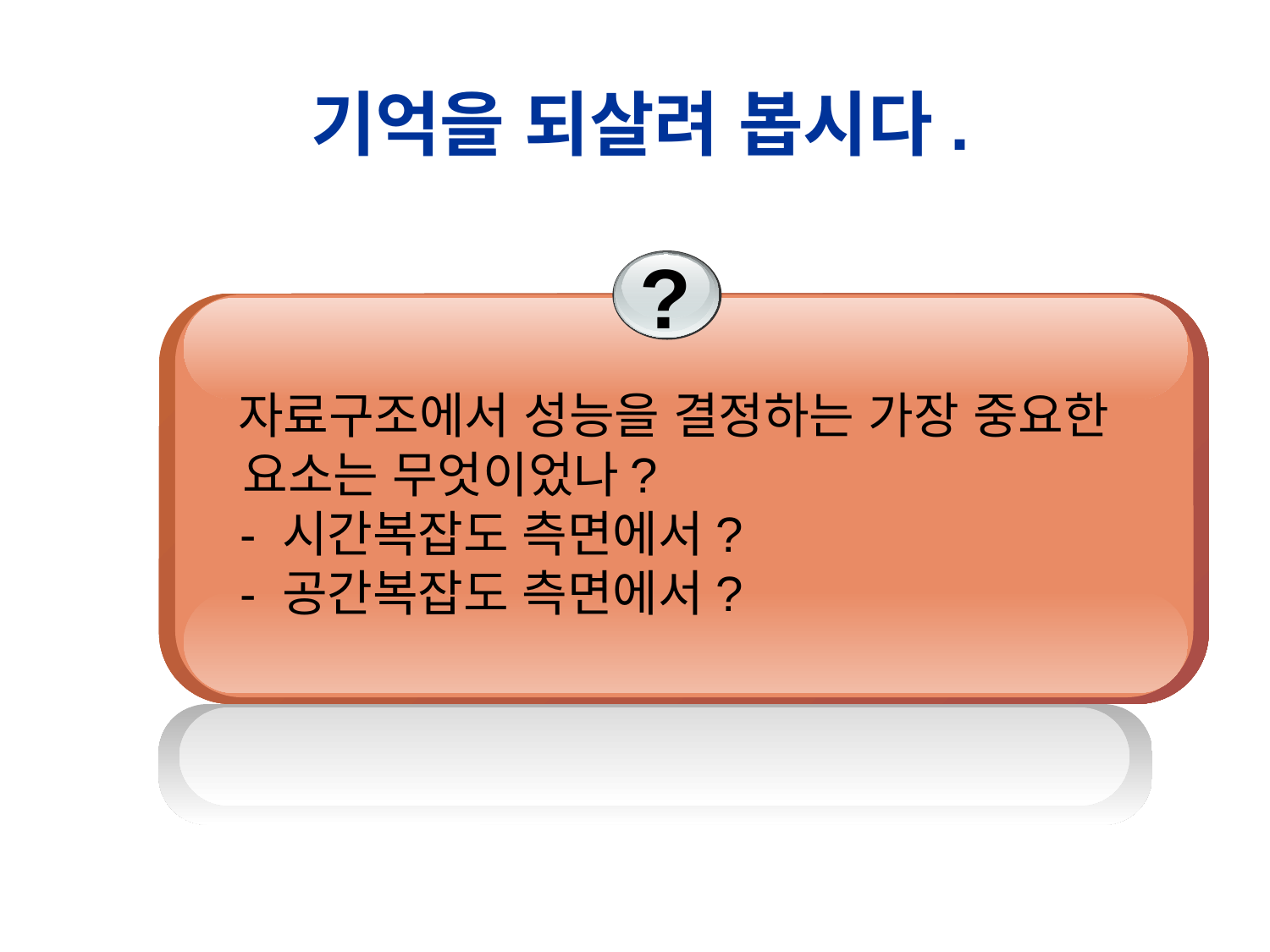

# 기억을 되살려 봅시다.
?

    자료구조에서 성능을 결정하는 가장 중요한 요소는 무엇이었나?
     - 시간복잡도 측면에서?
     - 공간복잡도 측면에서?